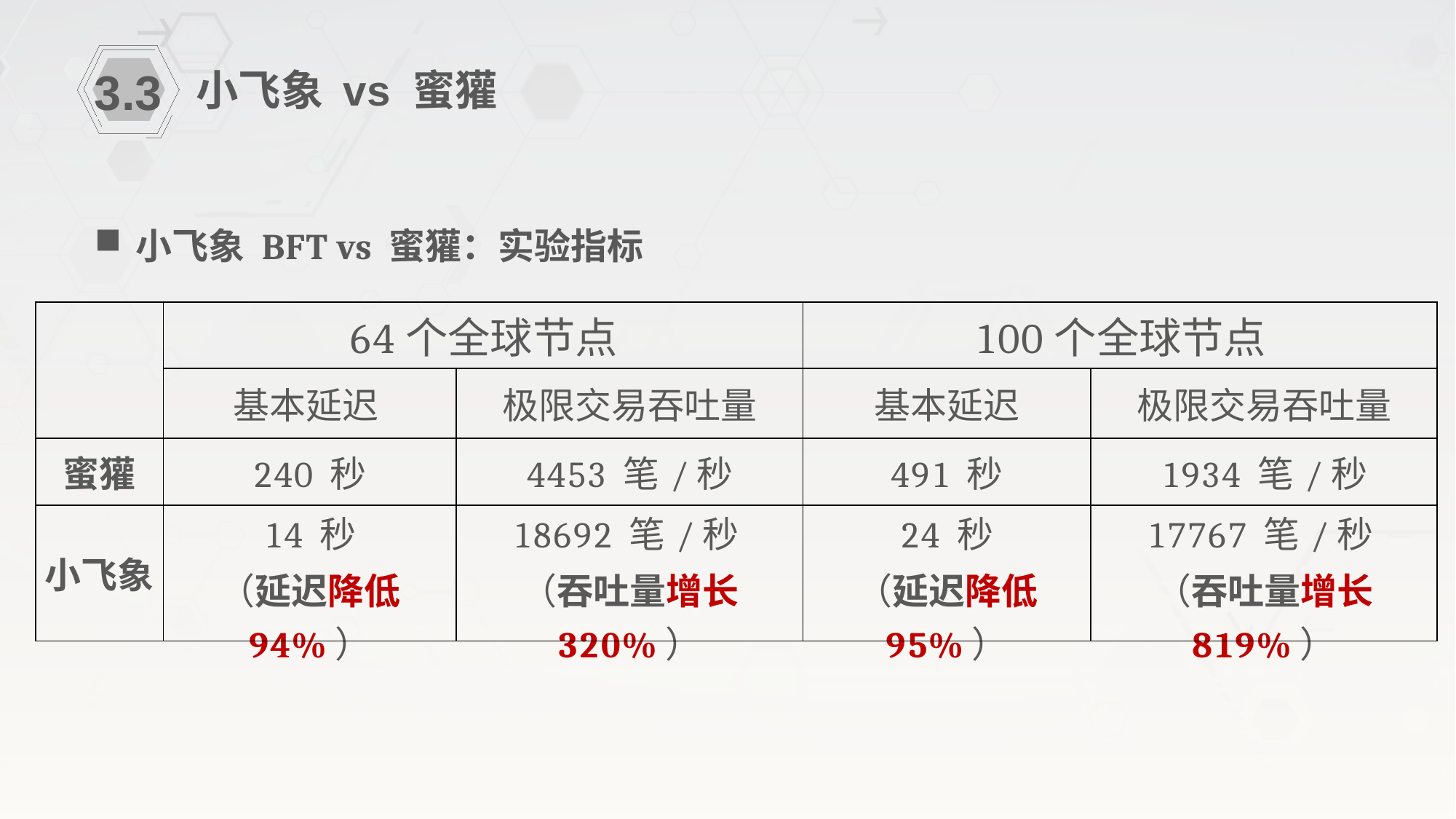

小飞象 vs 蜜獾
3.3
小飞象 BFT vs 蜜獾：实验指标
|  | 64个全球节点 |  | 100个全球节点 |  |
| --- | --- | --- | --- | --- |
|  | 基本延迟 | 极限交易吞吐量 | 基本延迟 | 极限交易吞吐量 |
| 蜜獾 | 240 秒 | 4453 笔/秒 | 491 秒 | 1934 笔/秒 |
| 小飞象 | 14 秒 （延迟降低 94%） | 18692 笔/秒 （吞吐量增长 320%） | 24 秒 （延迟降低 95%） | 17767 笔/秒 （吞吐量增长 819%） |